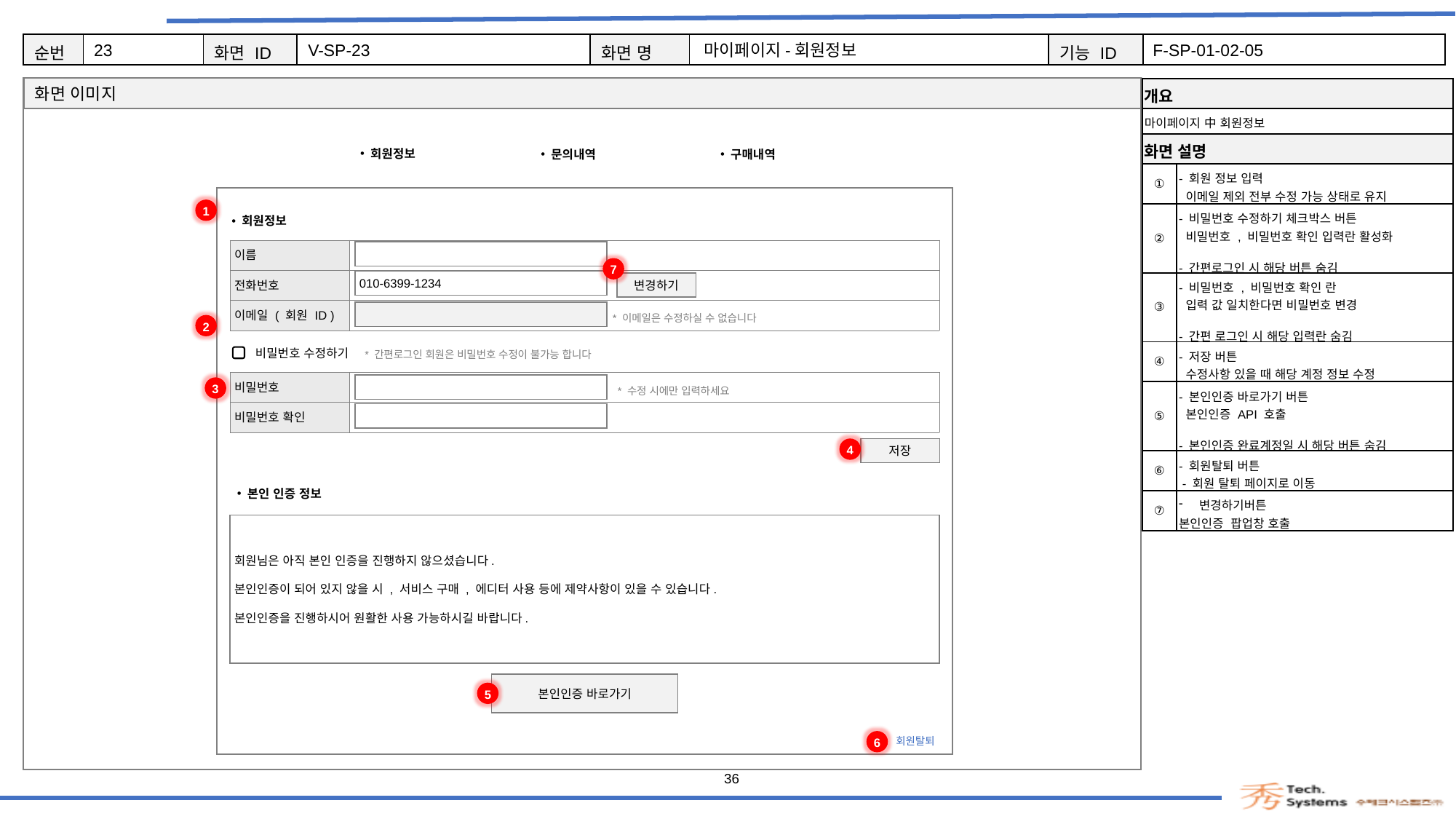

23
V-SP-23
마이페이지-회원정보
F-SP-01-02-05
| 개요 |  |
| --- | --- |
| 마이페이지 中 회원정보 |  |
| 화면 설명 | Description |
| ① | - 회원 정보 입력 이메일 제외 전부 수정 가능 상태로 유지 |
| ② | - 비밀번호 수정하기 체크박스 버튼 비밀번호 , 비밀번호 확인 입력란 활성화 - 간편로그인 시 해당 버튼 숨김 |
| ③ | - 비밀번호 , 비밀번호 확인 란 입력 값 일치한다면 비밀번호 변경 - 간편 로그인 시 해당 입력란 숨김 |
| ④ | - 저장 버튼 수정사항 있을 때 해당 계정 정보 수정 |
| ⑤ | - 본인인증 바로가기 버튼 본인인증 API 호출 - 본인인증 완료계정일 시 해당 버튼 숨김 |
| ⑥ | - 회원탈퇴 버튼 - 회원 탈퇴 페이지로 이동 |
| ⑦ | 변경하기버튼 본인인증 팝업창 호출 |
회원정보
문의내역
구매내역

1

회원정보
| 이름 |  |
| --- | --- |
| 전화번호 |  |
| 이메일 ( 회원 ID ) |  |

7

010-6399-1234
변경하기

* 이메일은 수정하실 수 없습니다
2

비밀번호 수정하기
* 간편로그인 회원은 비밀번호 수정이 불가능 합니다

| 비밀번호 |  |
| --- | --- |
| 비밀번호 확인 |  |

3

* 수정 시에만 입력하세요

4

저장
본인 인증 정보
회원님은 아직 본인 인증을 진행하지 않으셨습니다.

본인인증이 되어 있지 않을 시 , 서비스 구매 , 에디터 사용 등에 제약사항이 있을 수 있습니다.

본인인증을 진행하시어 원활한 사용 가능하시길 바랍니다.
본인인증 바로가기
5

회원탈퇴
6